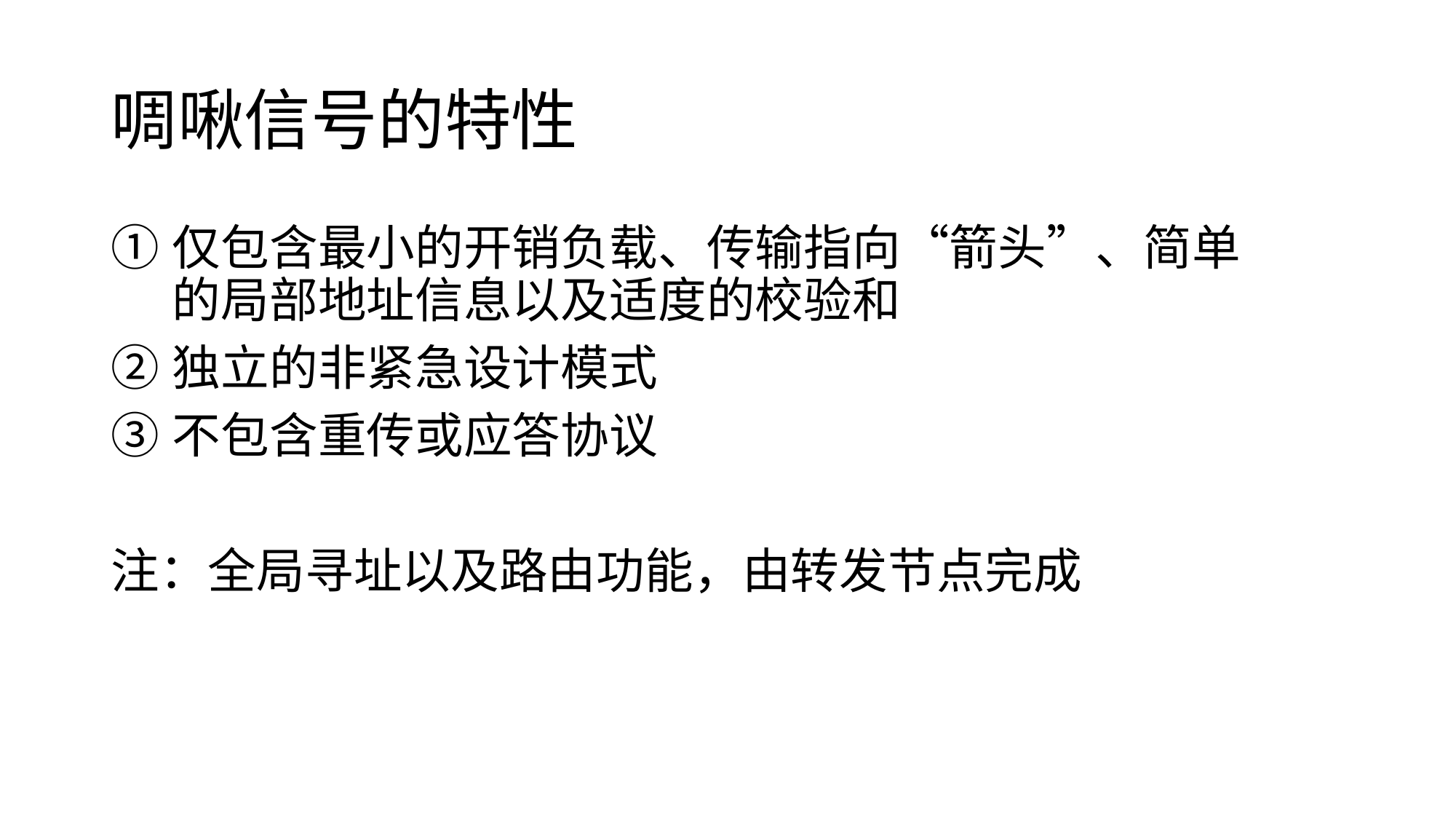

# 啁啾信号的特性
仅包含最小的开销负载、传输指向“箭头”、简单的局部地址信息以及适度的校验和
独立的非紧急设计模式
不包含重传或应答协议

注：全局寻址以及路由功能，由转发节点完成